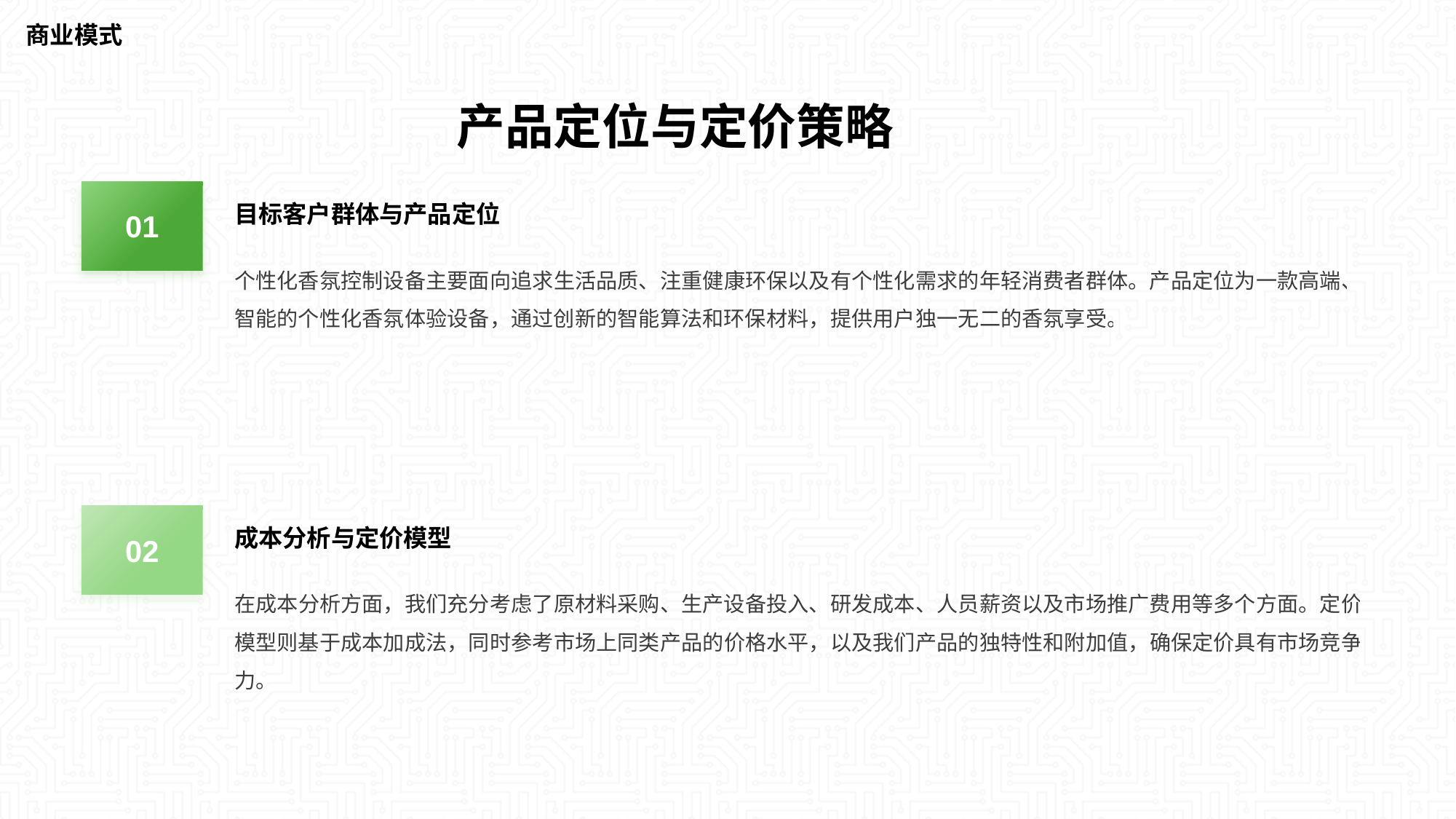

商业模式
产品定位与定价策略
01
目标客户群体与产品定位
个性化香氛控制设备主要面向追求生活品质、注重健康环保以及有个性化需求的年轻消费者群体。产品定位为一款高端、智能的个性化香氛体验设备，通过创新的智能算法和环保材料，提供用户独一无二的香氛享受。
02
成本分析与定价模型
在成本分析方面，我们充分考虑了原材料采购、生产设备投入、研发成本、人员薪资以及市场推广费用等多个方面。定价模型则基于成本加成法，同时参考市场上同类产品的价格水平，以及我们产品的独特性和附加值，确保定价具有市场竞争力。